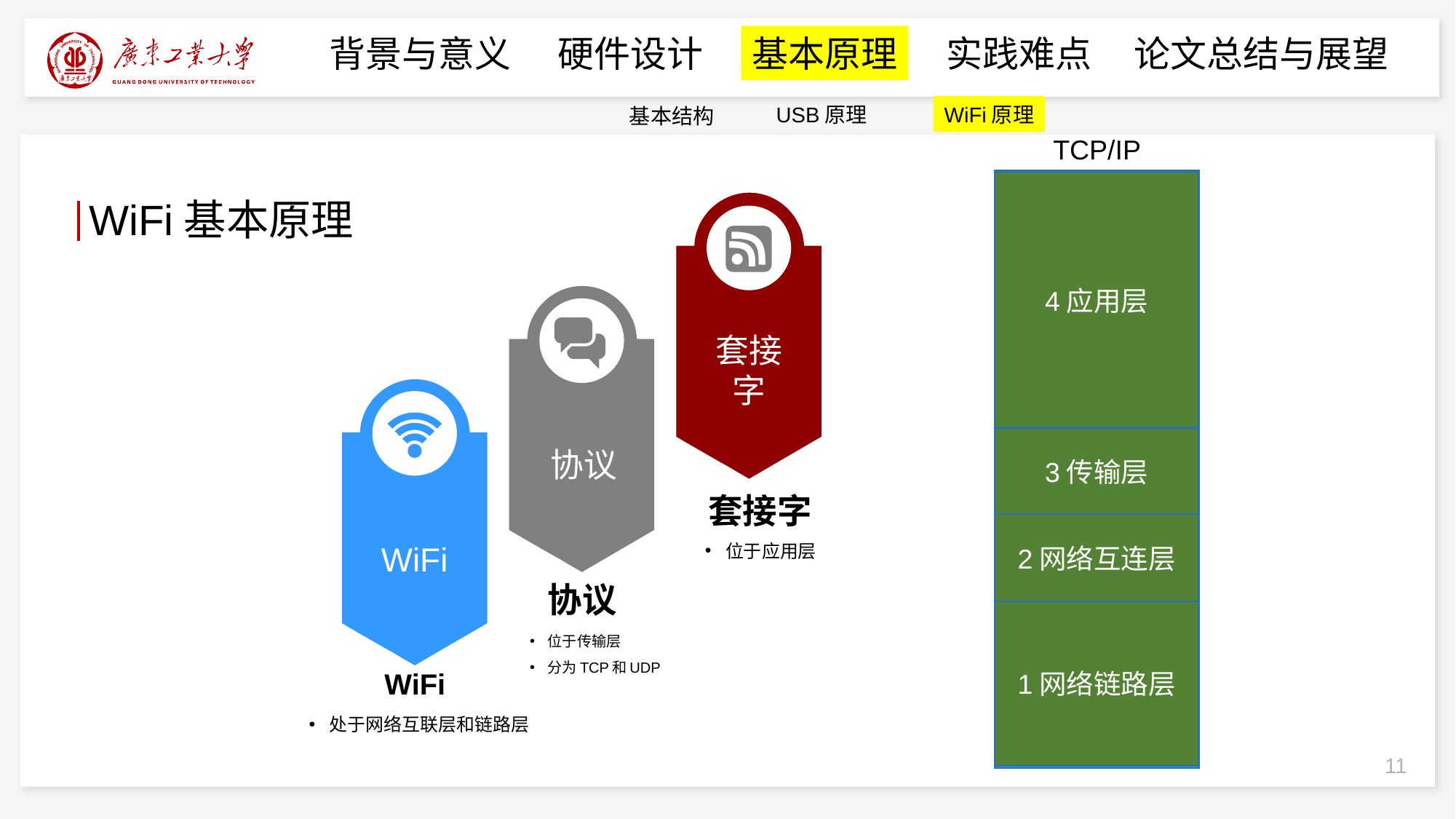

背景与意义
硬件设计
基本原理
实践难点
论文总结与展望
USB原理
WiFi原理
基本结构
TCP/IP

4应用层
WiFi基本原理

套接字

协议

套接字
WiFi
位于应用层

协议
位于传输层
分为TCP和UDP
WiFi
处于网络互联层和链路层
3传输层
2网络互连层
1网络链路层
11